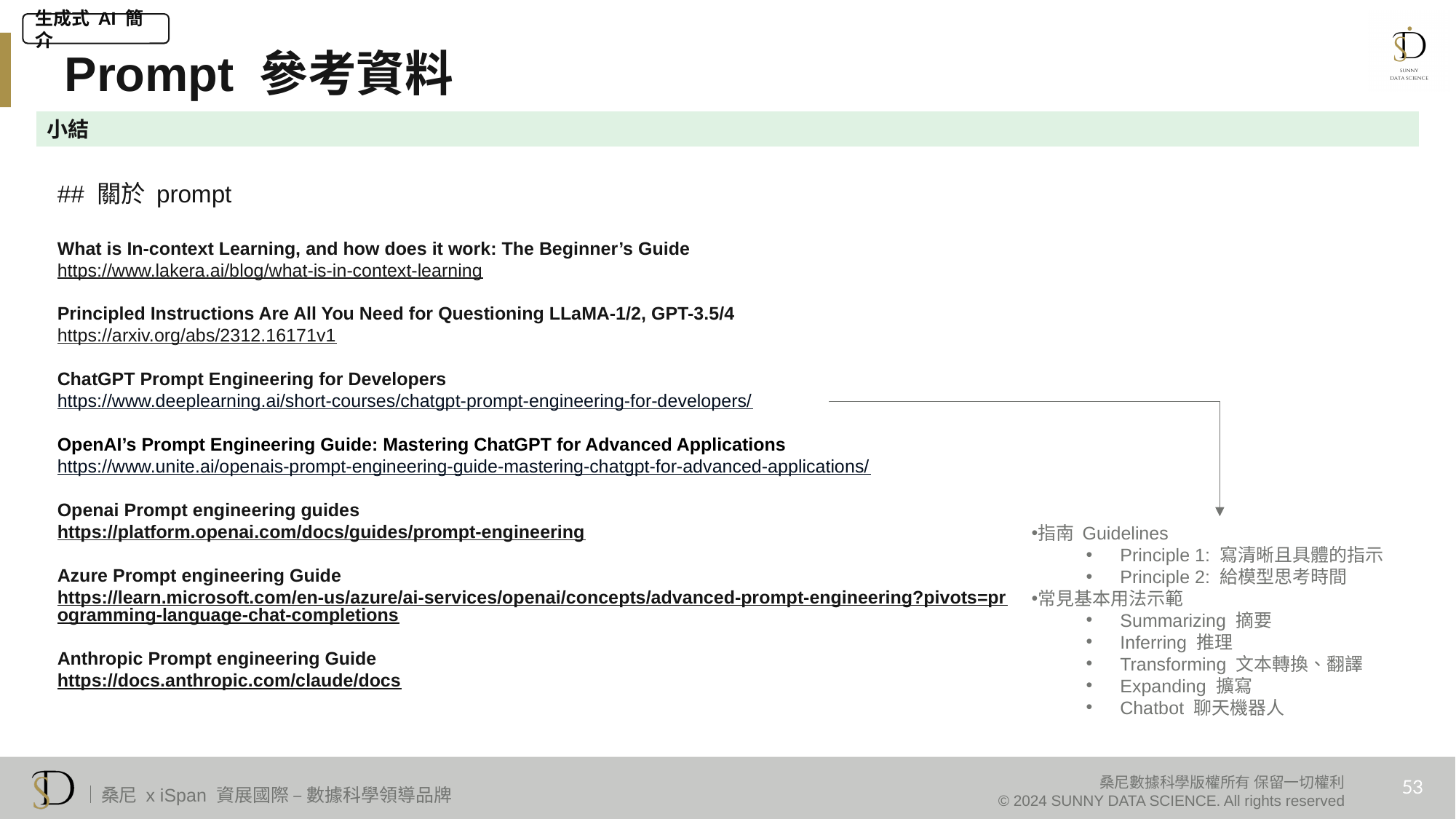

生成式 AI 簡介
Prompt 參考資料
小結
## 關於 prompt

What is In-context Learning, and how does it work: The Beginner’s Guide
https://www.lakera.ai/blog/what-is-in-context-learning

Principled Instructions Are All You Need for Questioning LLaMA-1/2, GPT-3.5/4
https://arxiv.org/abs/2312.16171v1

ChatGPT Prompt Engineering for Developers
https://www.deeplearning.ai/short-courses/chatgpt-prompt-engineering-for-developers/

OpenAI’s Prompt Engineering Guide: Mastering ChatGPT for Advanced Applications
https://www.unite.ai/openais-prompt-engineering-guide-mastering-chatgpt-for-advanced-applications/

Openai Prompt engineering guides
https://platform.openai.com/docs/guides/prompt-engineering

Azure Prompt engineering Guide
https://learn.microsoft.com/en-us/azure/ai-services/openai/concepts/advanced-prompt-engineering?pivots=programming-language-chat-completions

Anthropic Prompt engineering Guide
https://docs.anthropic.com/claude/docs

指南 Guidelines
Principle 1: 寫清晰且具體的指示
Principle 2: 給模型思考時間
常見基本用法示範
Summarizing 摘要
Inferring 推理
Transforming 文本轉換、翻譯
Expanding 擴寫
Chatbot 聊天機器人